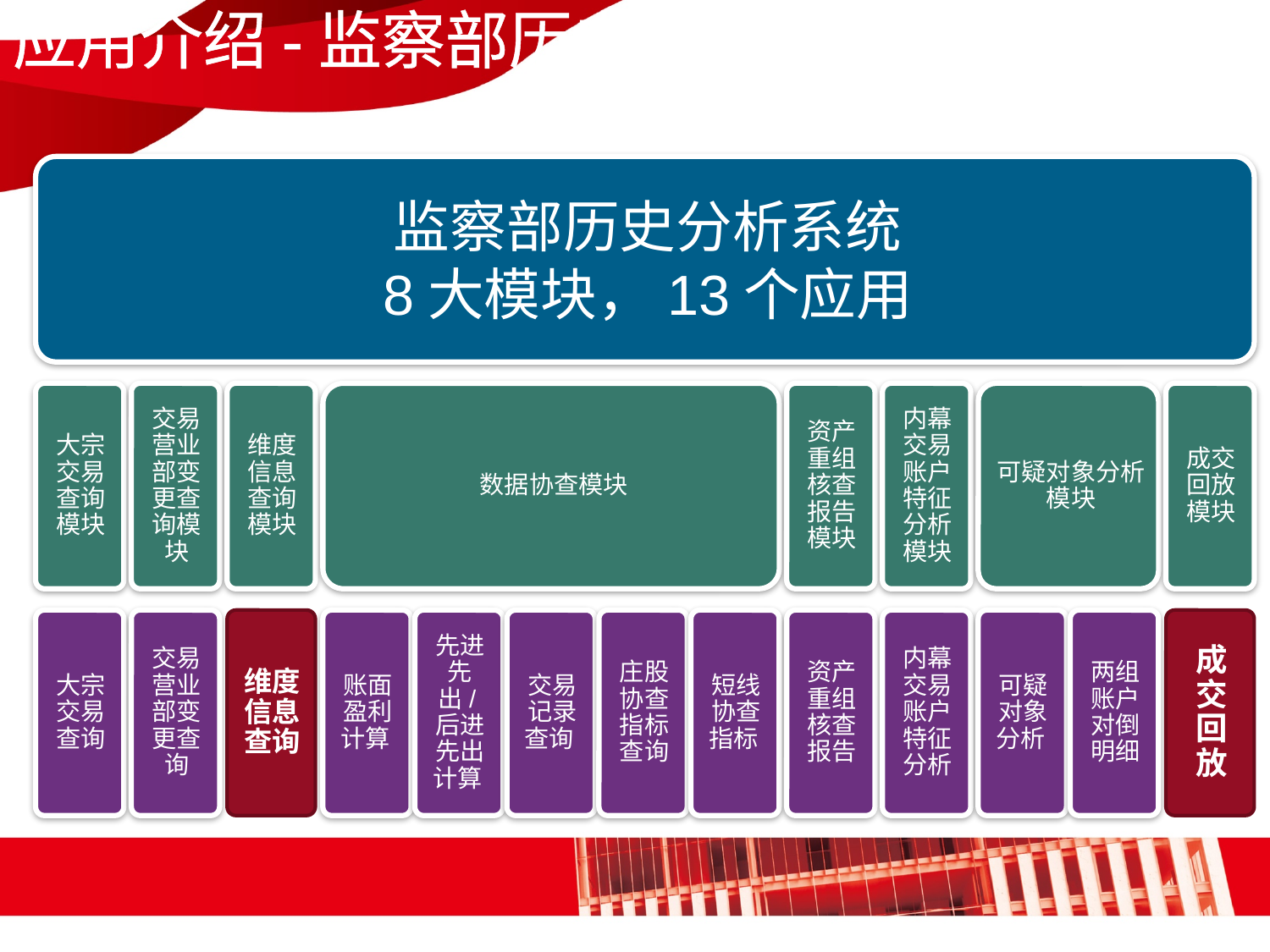

应用介绍-监察部历史分析系统
监察部历史分析系统
8大模块，13个应用
大宗交易查询模块
大宗交易查询
交易营业部变更查询模块
交易营业部变更查询
维度信息查询模块
维度信息查询
数据协查模块
账面盈利计算
先进先出/后进先出计算
交易记录查询
庄股协查指标查询
短线协查指标
资产重组核查报告模块
资产重组核查报告
内幕交易账户特征分析模块
内幕交易账户特征分析
可疑对象分析模块
可疑对象分析
两组账户对倒明细
成交回放模块
成交回放